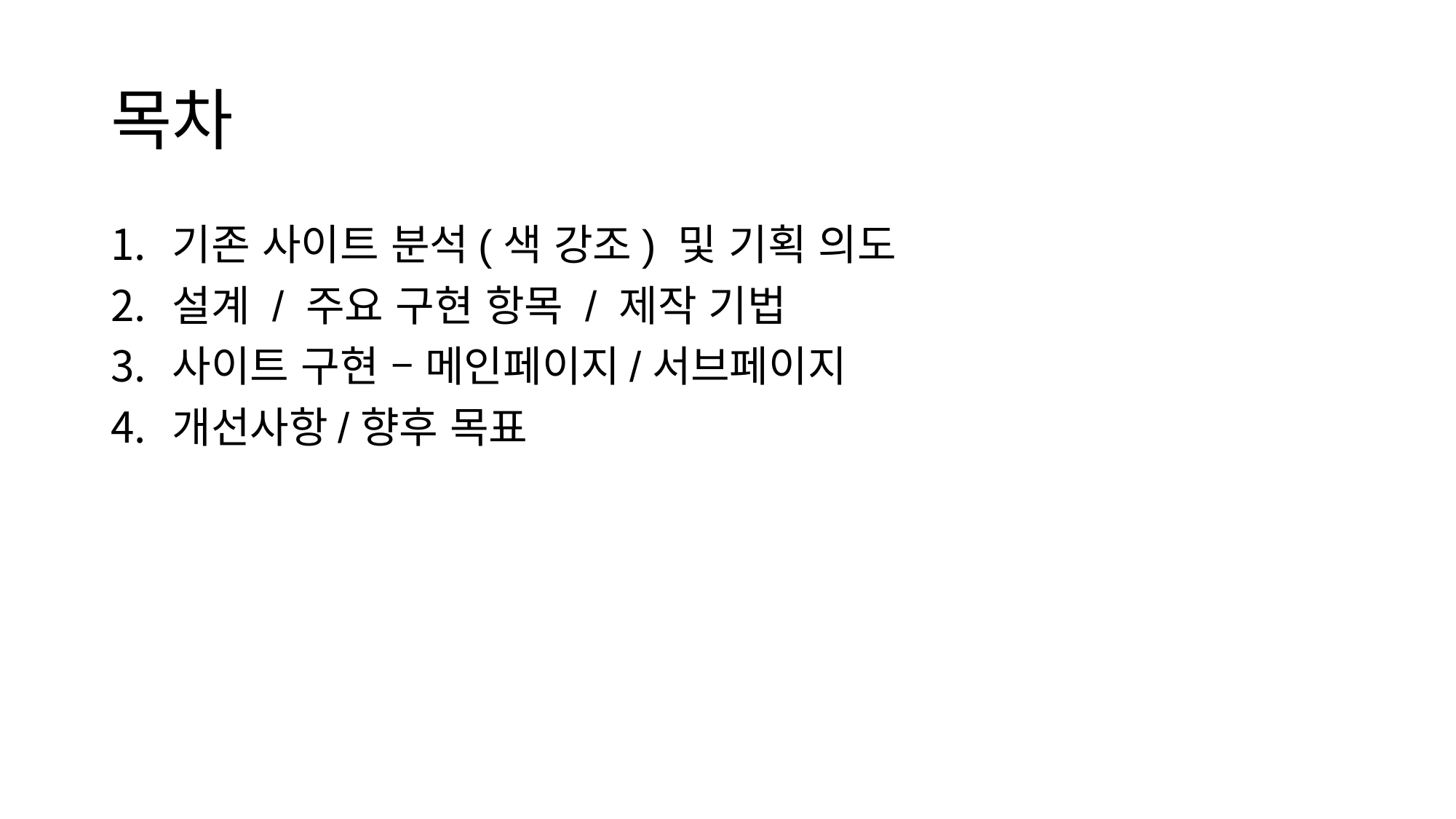

# 목차
기존 사이트 분석(색 강조) 및 기획 의도
설계 / 주요 구현 항목 / 제작 기법
사이트 구현 – 메인페이지/서브페이지
개선사항/향후 목표